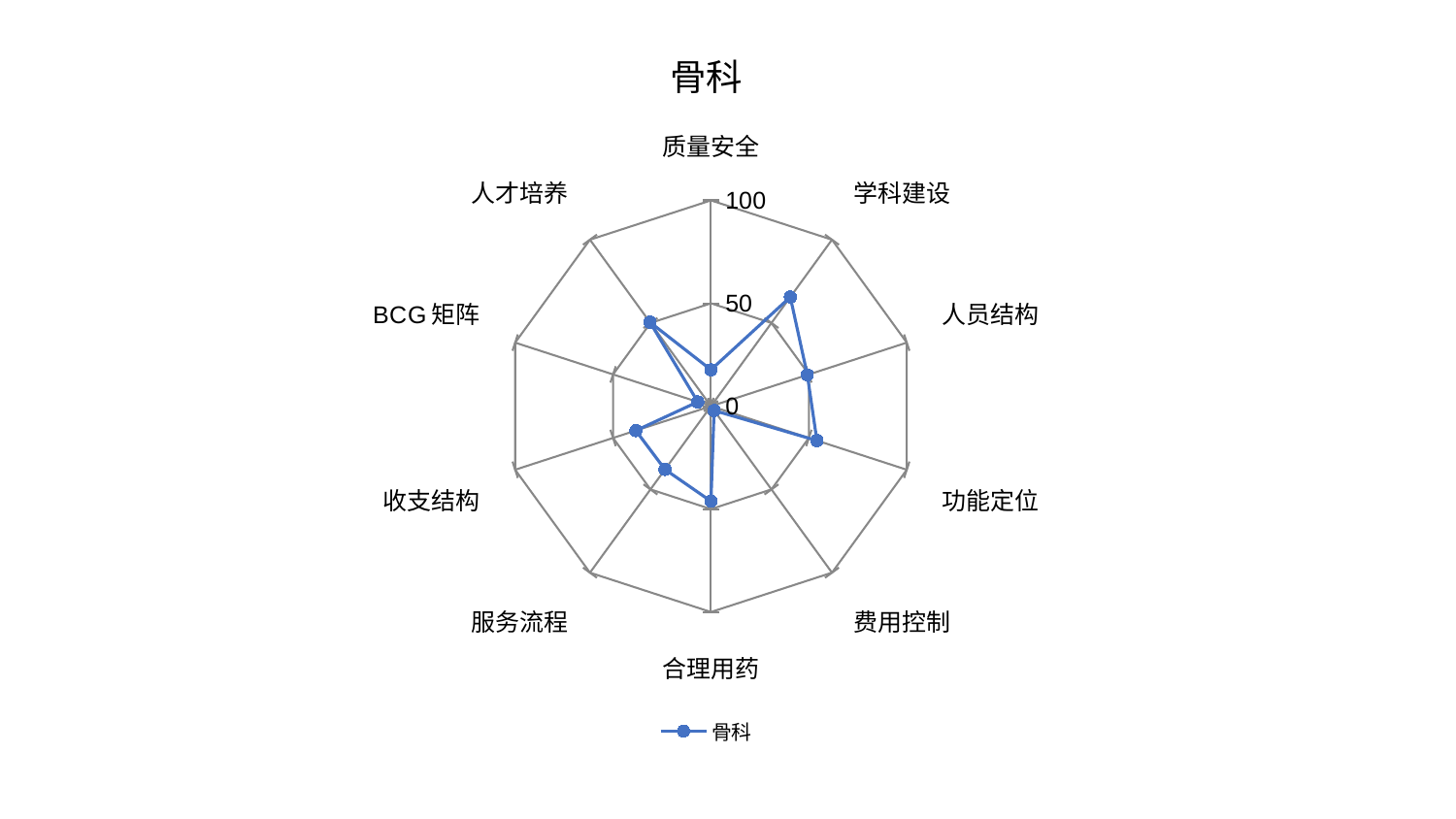

### Chart: 骨科

| Category | 骨科 |
|---|---|
| 质量安全 | 17.69430224354701 |
| 学科建设 | 65.58462025318538 |
| 人员结构 | 49.23216032587868 |
| 功能定位 | 54.104734868007405 |
| 费用控制 | 2.5952082581454903 |
| 合理用药 | 46.19719609165321 |
| 服务流程 | 38.00118584543573 |
| 收支结构 | 38.39633123024927 |
| BCG矩阵 | 6.749537994522555 |
| 人才培养 | 50.44181947779066 |
152